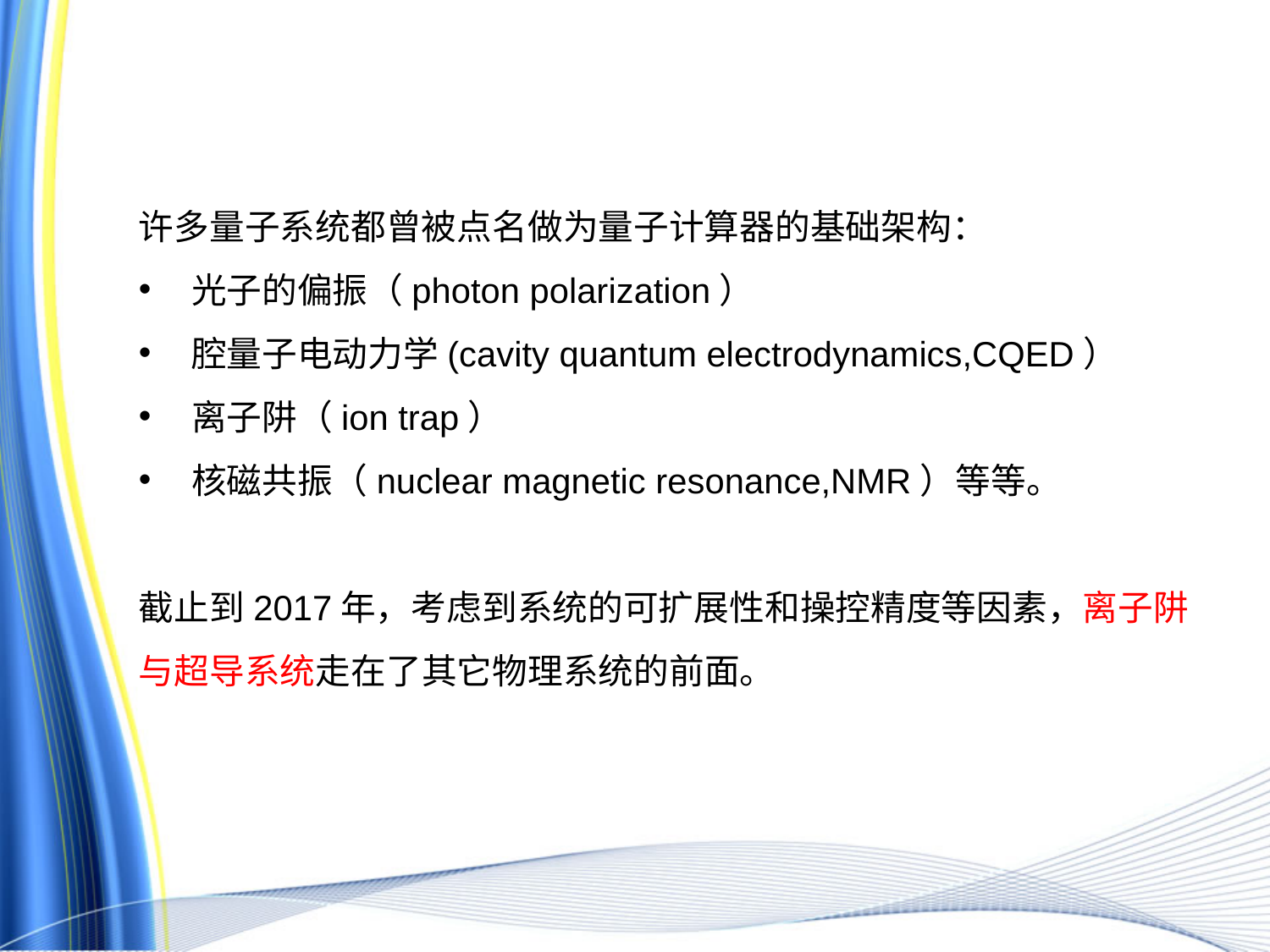

许多量子系统都曾被点名做为量子计算器的基础架构：
光子的偏振（photon polarization）
腔量子电动力学(cavity quantum electrodynamics,CQED）
离子阱（ion trap）
核磁共振（nuclear magnetic resonance,NMR）等等。

截止到2017年，考虑到系统的可扩展性和操控精度等因素，离子阱与超导系统走在了其它物理系统的前面。